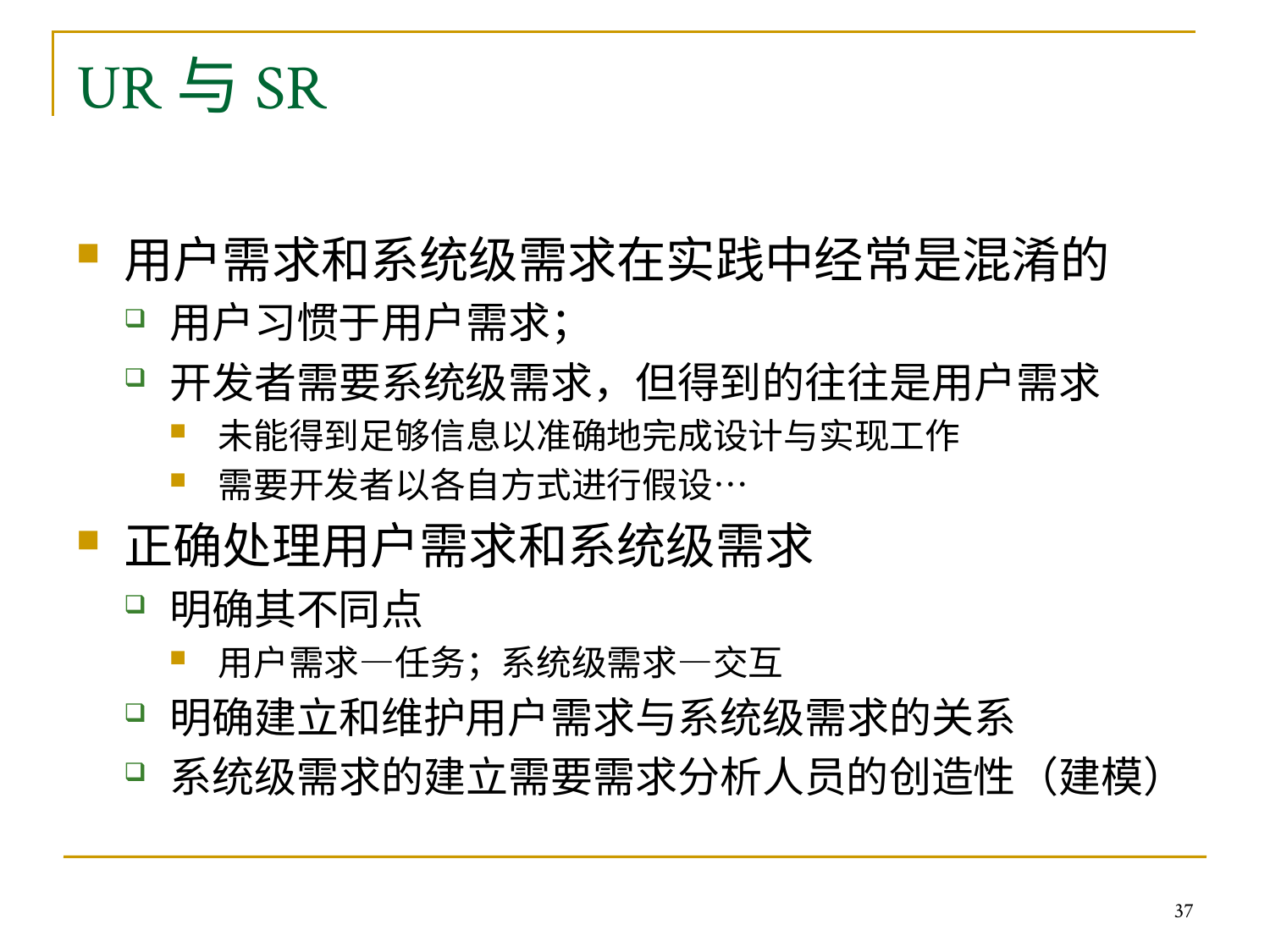

# UR与SR
用户需求和系统级需求在实践中经常是混淆的
用户习惯于用户需求；
开发者需要系统级需求，但得到的往往是用户需求
未能得到足够信息以准确地完成设计与实现工作
需要开发者以各自方式进行假设…
正确处理用户需求和系统级需求
明确其不同点
用户需求—任务；系统级需求—交互
明确建立和维护用户需求与系统级需求的关系
系统级需求的建立需要需求分析人员的创造性（建模）
37